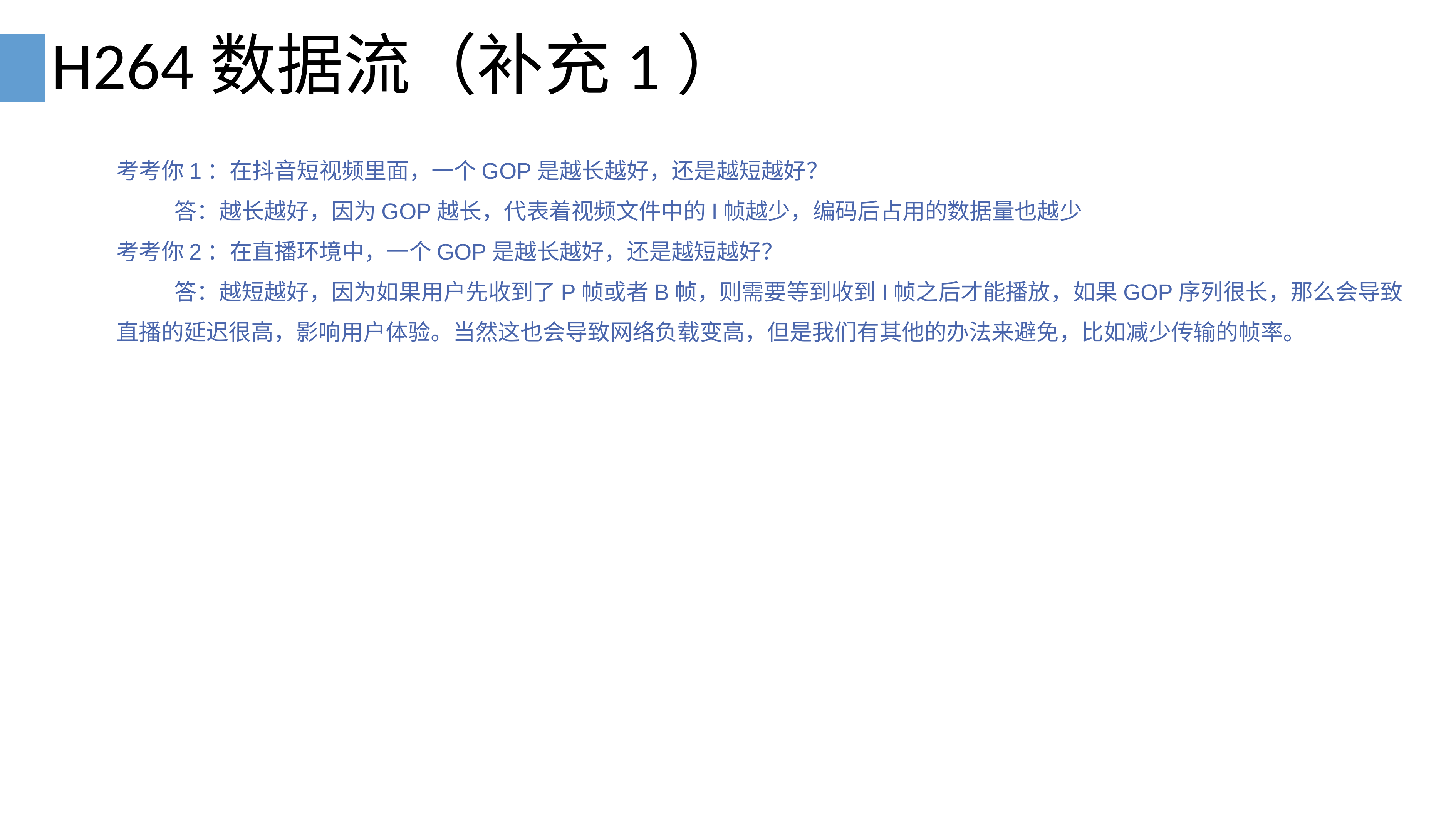

# H264数据流（补充1）
考考你1：在抖音短视频里面，一个GOP是越长越好，还是越短越好？
	答：越长越好，因为GOP越长，代表着视频文件中的I帧越少，编码后占用的数据量也越少
考考你2：在直播环境中，一个GOP是越长越好，还是越短越好？
	答：越短越好，因为如果用户先收到了P帧或者B帧，则需要等到收到I帧之后才能播放，如果GOP序列很长，那么会导致直播的延迟很高，影响用户体验。当然这也会导致网络负载变高，但是我们有其他的办法来避免，比如减少传输的帧率。